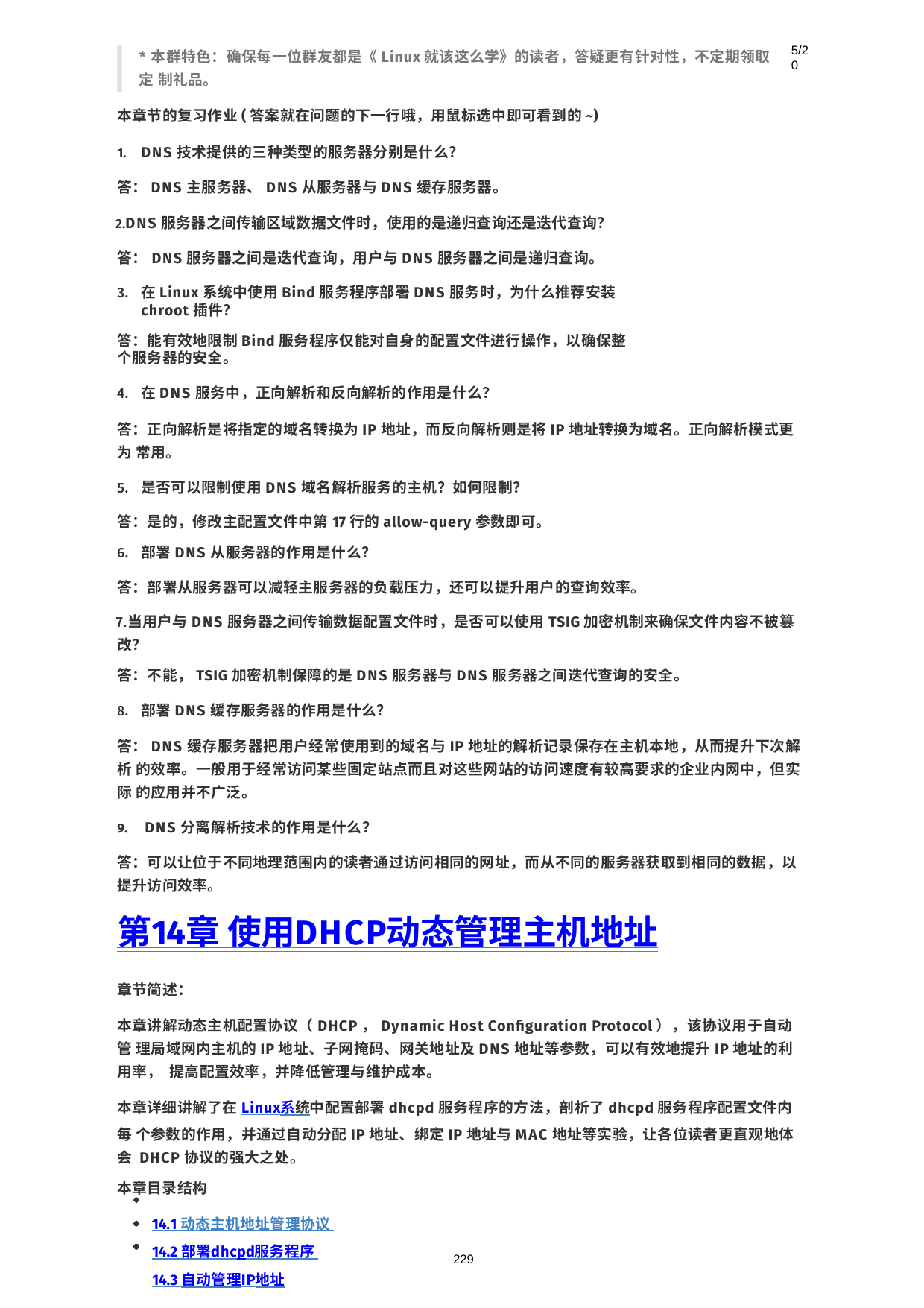

5/20
*本群特色：确保每一位群友都是《Linux就该这么学》的读者，答疑更有针对性，不定期领取定 制礼品。

本章节的复习作业(答案就在问题的下一行哦，用鼠标选中即可看到的~)

DNS技术提供的三种类型的服务器分别是什么？
答：DNS主服务器、DNS从服务器与DNS缓存服务器。
DNS服务器之间传输区域数据文件时，使用的是递归查询还是迭代查询？ 答：DNS服务器之间是迭代查询，用户与DNS服务器之间是递归查询。
在Linux系统中使用Bind服务程序部署DNS服务时，为什么推荐安装chroot插件？

答：能有效地限制Bind服务程序仅能对自身的配置文件进行操作，以确保整个服务器的安全。
在DNS服务中，正向解析和反向解析的作用是什么？
答：正向解析是将指定的域名转换为IP地址，而反向解析则是将IP地址转换为域名。正向解析模式更为 常用。
是否可以限制使用DNS域名解析服务的主机？如何限制？
答：是的，修改主配置文件中第17行的allow-query参数即可。

部署DNS从服务器的作用是什么？
答：部署从服务器可以减轻主服务器的负载压力，还可以提升用户的查询效率。
当用户与DNS服务器之间传输数据配置文件时，是否可以使用TSIG加密机制来确保文件内容不被篡 改？

答：不能，TSIG加密机制保障的是DNS服务器与DNS服务器之间迭代查询的安全。
部署DNS缓存服务器的作用是什么？
答：DNS缓存服务器把用户经常使用到的域名与IP地址的解析记录保存在主机本地，从而提升下次解析 的效率。一般用于经常访问某些固定站点而且对这些网站的访问速度有较高要求的企业内网中，但实际 的应用并不广泛。
DNS分离解析技术的作用是什么？
答：可以让位于不同地理范围内的读者通过访问相同的网址，而从不同的服务器获取到相同的数据，以 提升访问效率。
第14章 使用DHCP动态管理主机地址
章节简述：
本章讲解动态主机配置协议（DHCP，Dynamic Host Configuration Protocol），该协议用于自动管 理局域网内主机的IP地址、子网掩码、网关地址及DNS地址等参数，可以有效地提升IP地址的利用率，  提高配置效率，并降低管理与维护成本。
本章详细讲解了在Linux系统中配置部署dhcpd服务程序的方法，剖析了dhcpd服务程序配置文件内每 个参数的作用，并通过自动分配IP地址、绑定IP地址与MAC地址等实验，让各位读者更直观地体会 DHCP协议的强大之处。

本章目录结构
14.1 动态主机地址管理协议  14.2 部署dhcpd服务程序 14.3 自动管理IP地址

229